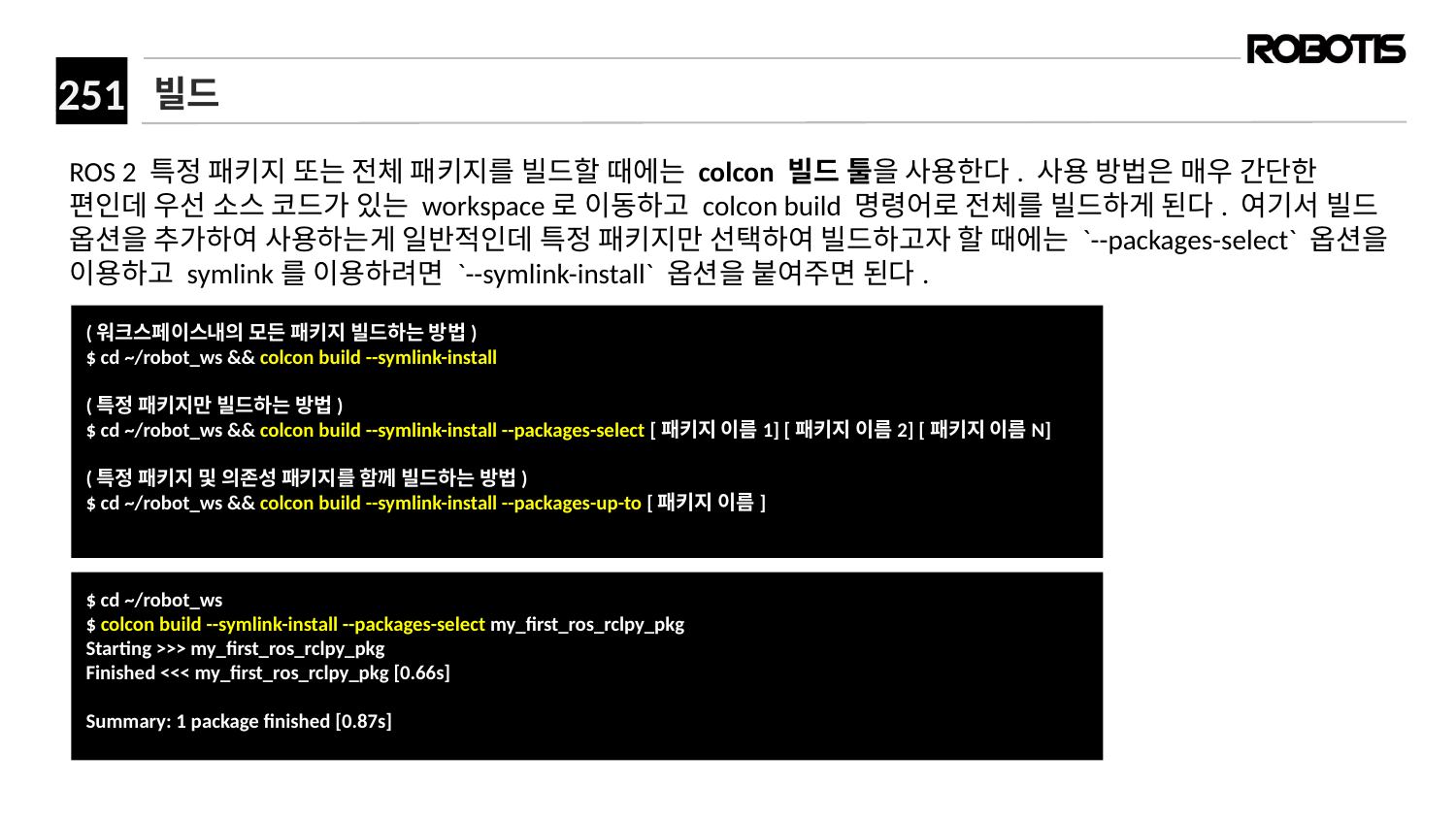

# 빌드
ROS 2 특정 패키지 또는 전체 패키지를 빌드할 때에는 colcon 빌드 툴을 사용한다. 사용 방법은 매우 간단한 편인데 우선 소스 코드가 있는 workspace로 이동하고 colcon build 명령어로 전체를 빌드하게 된다. 여기서 빌드 옵션을 추가하여 사용하는게 일반적인데 특정 패키지만 선택하여 빌드하고자 할 때에는 `--packages-select` 옵션을 이용하고 symlink를 이용하려면 `--symlink-install` 옵션을 붙여주면 된다.
﻿(워크스페이스내의 모든 패키지 빌드하는 방법)
$ cd ~/robot_ws && colcon build --symlink-install

(특정 패키지만 빌드하는 방법)
$ cd ~/robot_ws && colcon build --symlink-install --packages-select [패키지 이름1] [패키지 이름2] [패키지 이름N]

(특정 패키지 및 의존성 패키지를 함께 빌드하는 방법)
$ cd ~/robot_ws && colcon build --symlink-install --packages-up-to [패키지 이름]

$ cd ~/robot_ws
$ colcon build --symlink-install --packages-select my_first_ros_rclpy_pkg
Starting >>> my_first_ros_rclpy_pkg
Finished <<< my_first_ros_rclpy_pkg [0.66s]

Summary: 1 package finished [0.87s]